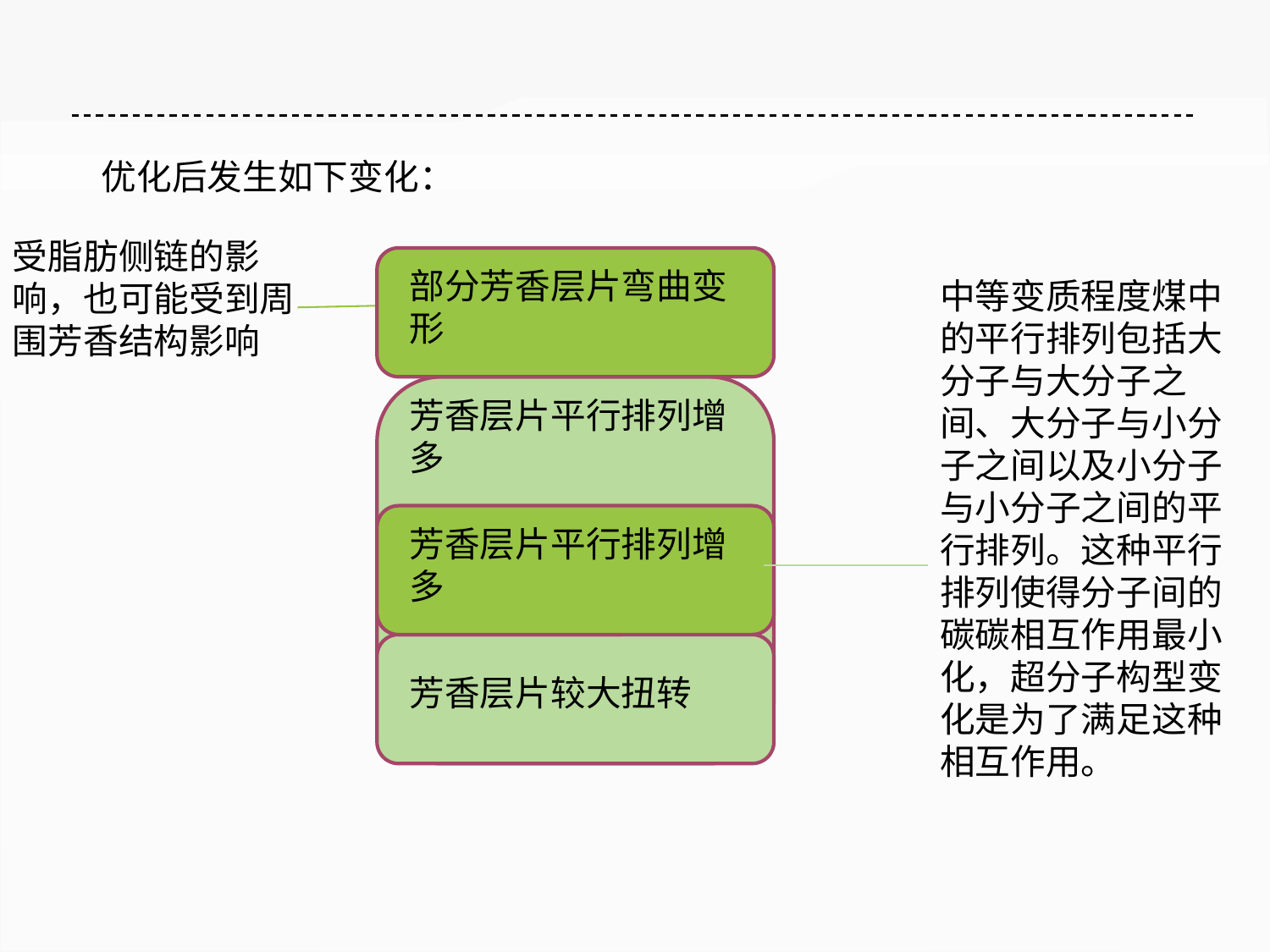

优化后发生如下变化：

受脂肪侧链的影响，也可能受到周围芳香结构影响

部分芳香层片弯曲变形
中等变质程度煤中的平行排列包括大分子与大分子之间、大分子与小分子之间以及小分子与小分子之间的平行排列。这种平行排列使得分子间的碳碳相互作用最小化，超分子构型变化是为了满足这种相互作用。

芳香层片平行排列增多

芳香层片平行排列增多

芳香层片较大扭转